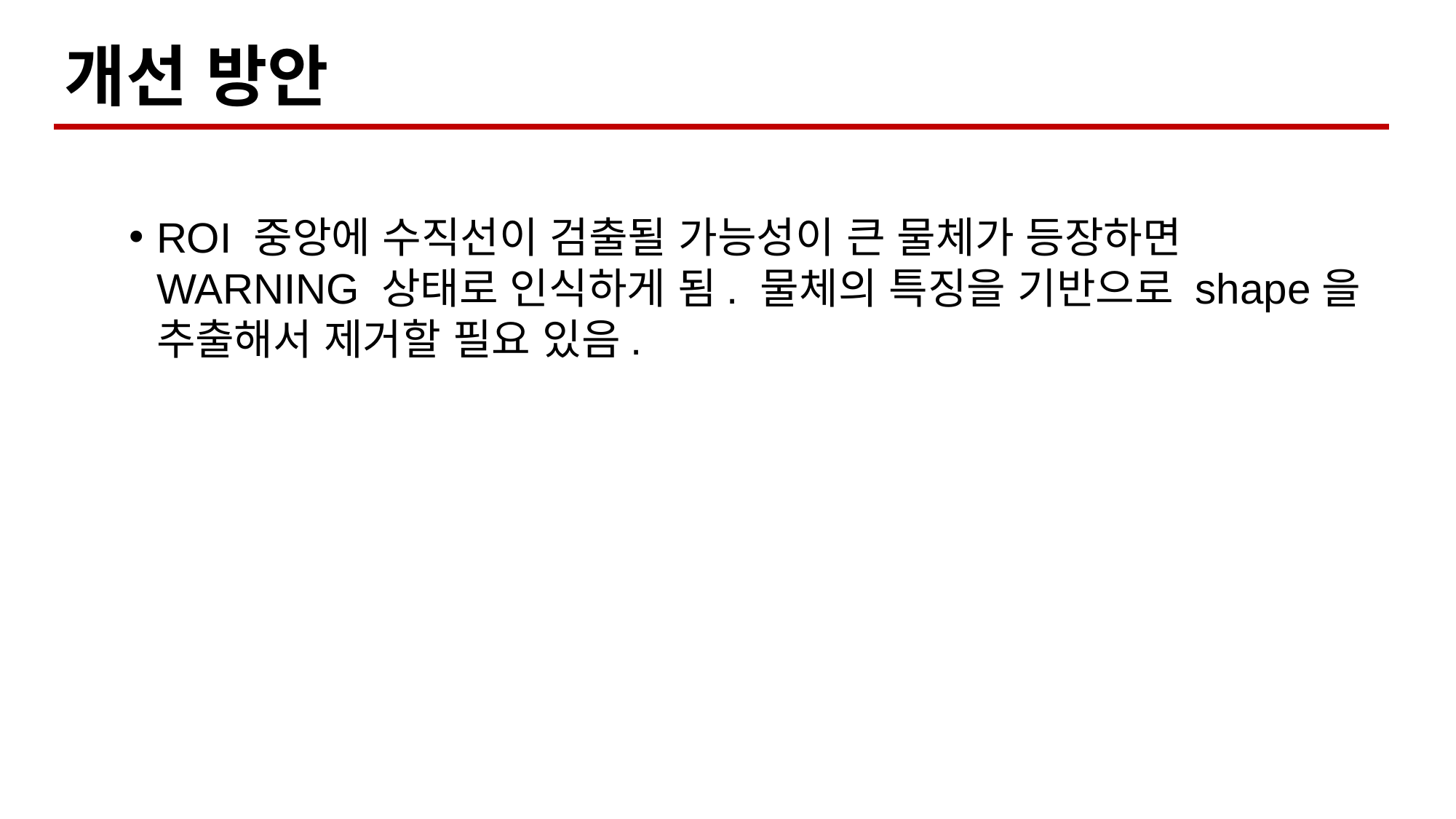

개선 방안

ROI 중앙에 수직선이 검출될 가능성이 큰 물체가 등장하면 WARNING 상태로 인식하게 됨. 물체의 특징을 기반으로 shape을 추출해서 제거할 필요 있음.